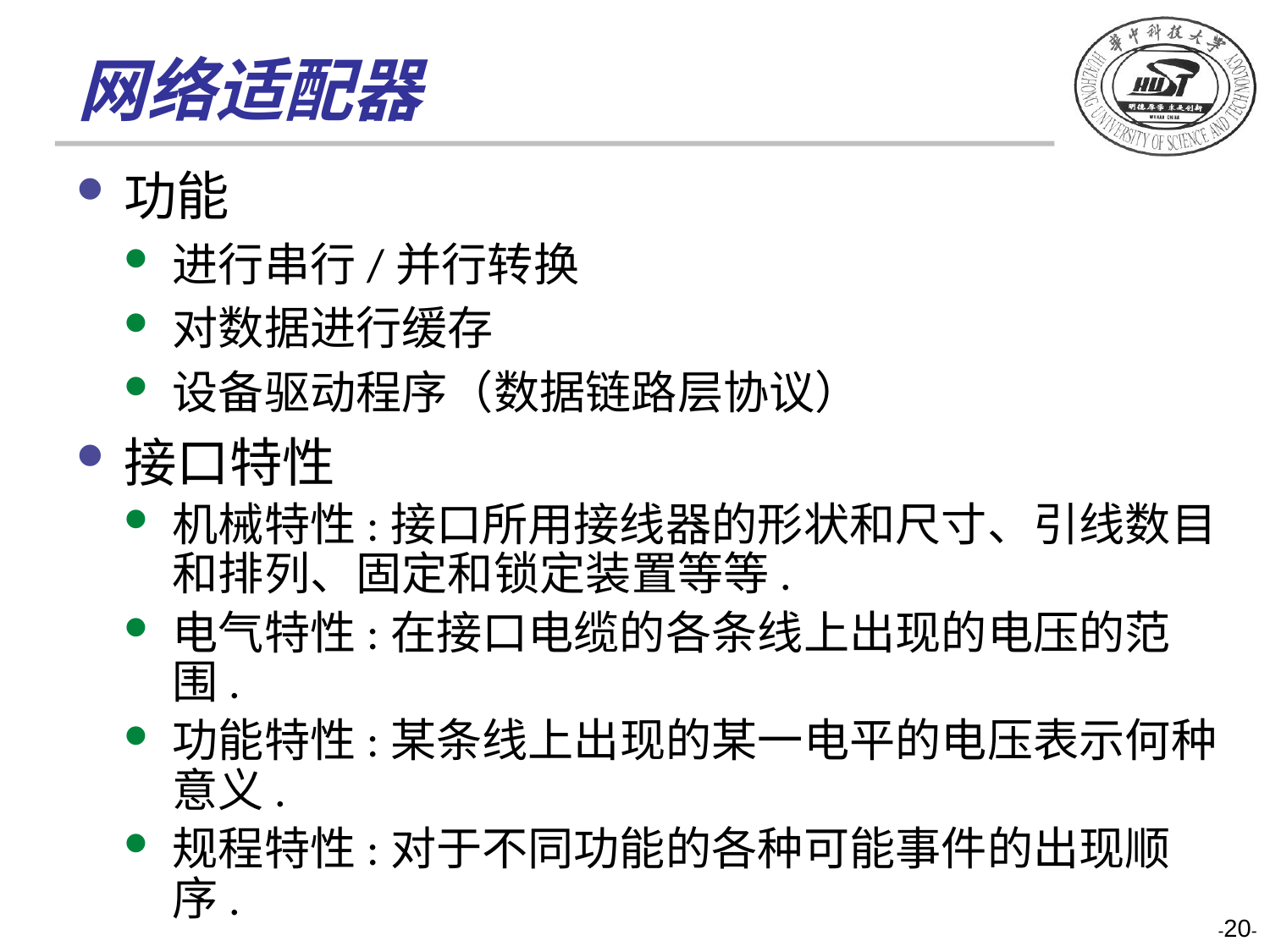

# 网络适配器
功能
进行串行/并行转换
对数据进行缓存
设备驱动程序（数据链路层协议）
接口特性
机械特性:接口所用接线器的形状和尺寸、引线数目和排列、固定和锁定装置等等.
电气特性:在接口电缆的各条线上出现的电压的范围.
功能特性:某条线上出现的某一电平的电压表示何种意义.
规程特性:对于不同功能的各种可能事件的出现顺序.

-20-